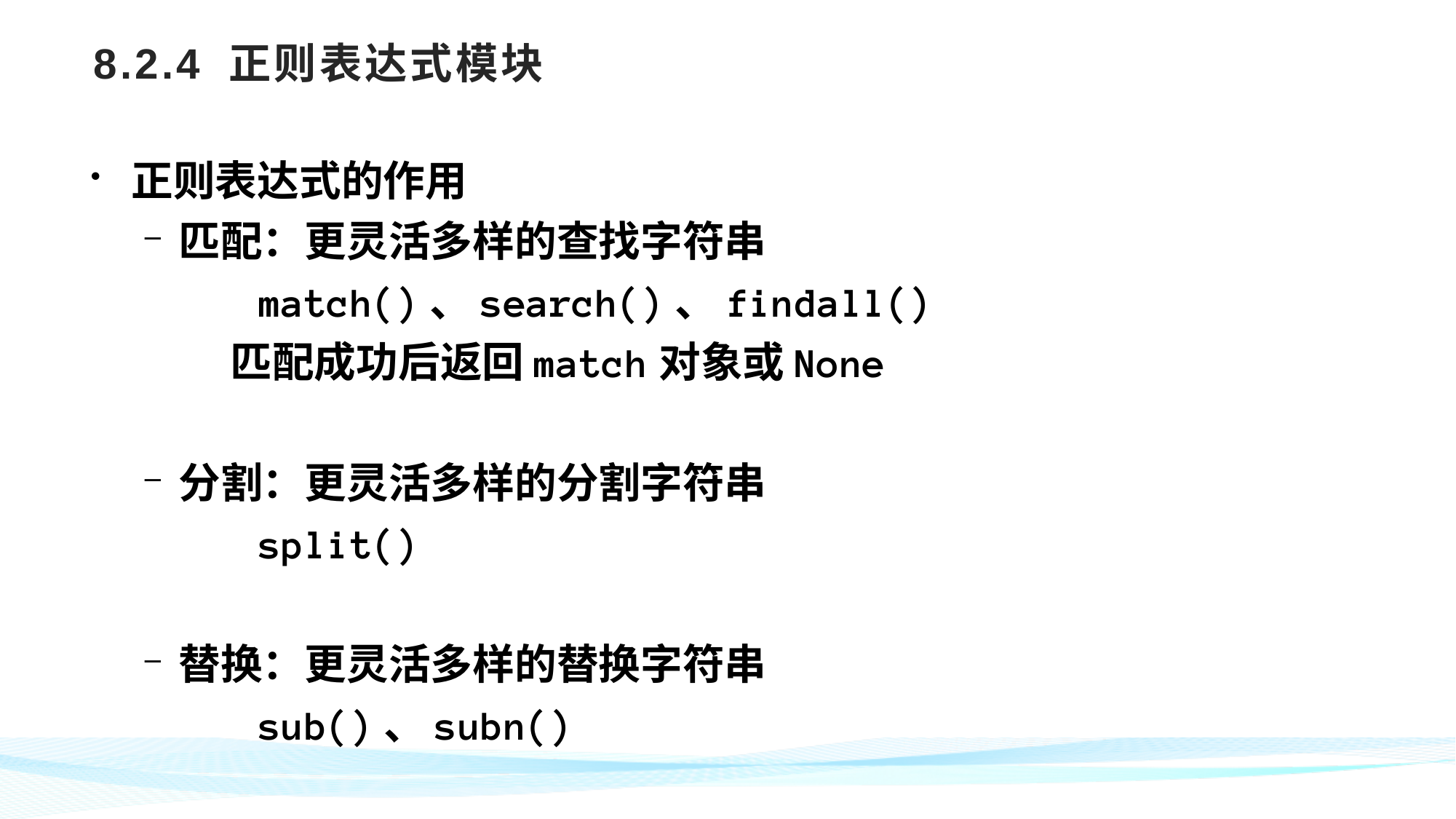

# 8.2.4 正则表达式模块
正则表达式的作用
匹配：更灵活多样的查找字符串
     match()、search()、findall()
   匹配成功后返回match对象或None

分割：更灵活多样的分割字符串
     split()

替换：更灵活多样的替换字符串
     sub()、subn()